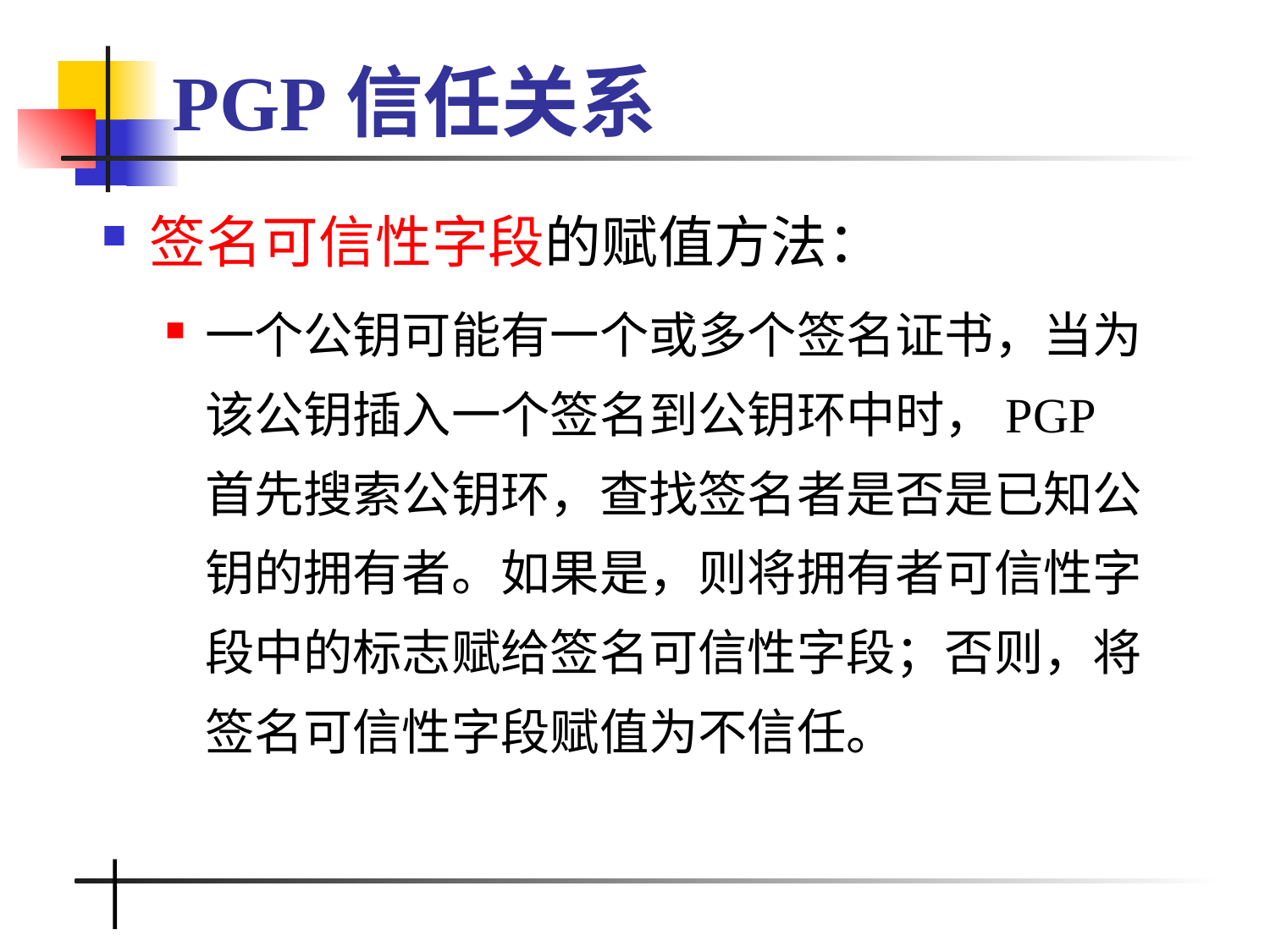

# PGP信任关系
签名可信性字段的赋值方法：
一个公钥可能有一个或多个签名证书，当为该公钥插入一个签名到公钥环中时，PGP首先搜索公钥环，查找签名者是否是已知公钥的拥有者。如果是，则将拥有者可信性字段中的标志赋给签名可信性字段；否则，将签名可信性字段赋值为不信任。